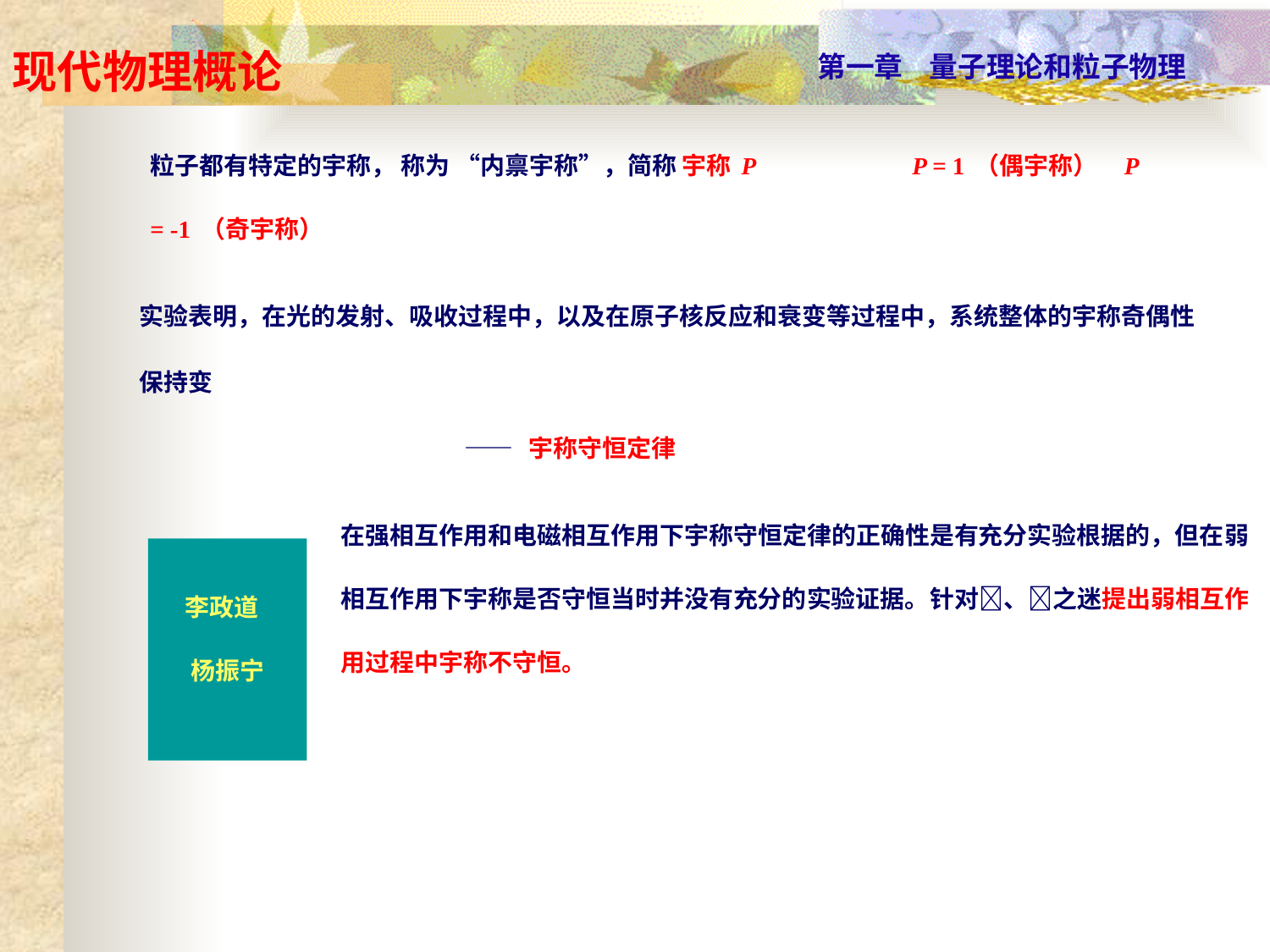

粒子都有特定的宇称， 称为 “内禀宇称”，简称 宇称P                  	P = 1（偶宇称）   P = -1（奇宇称）
实验表明，在光的发射、吸收过程中，以及在原子核反应和衰变等过程中，系统整体的宇称奇偶性保持变
                                                           —— 宇称守恒定律
在强相互作用和电磁相互作用下宇称守恒定律的正确性是有充分实验根据的，但在弱相互作用下宇称是否守恒当时并没有充分的实验证据。针对θ、τ之迷提出弱相互作用过程中宇称不守恒。

李政道
杨振宁